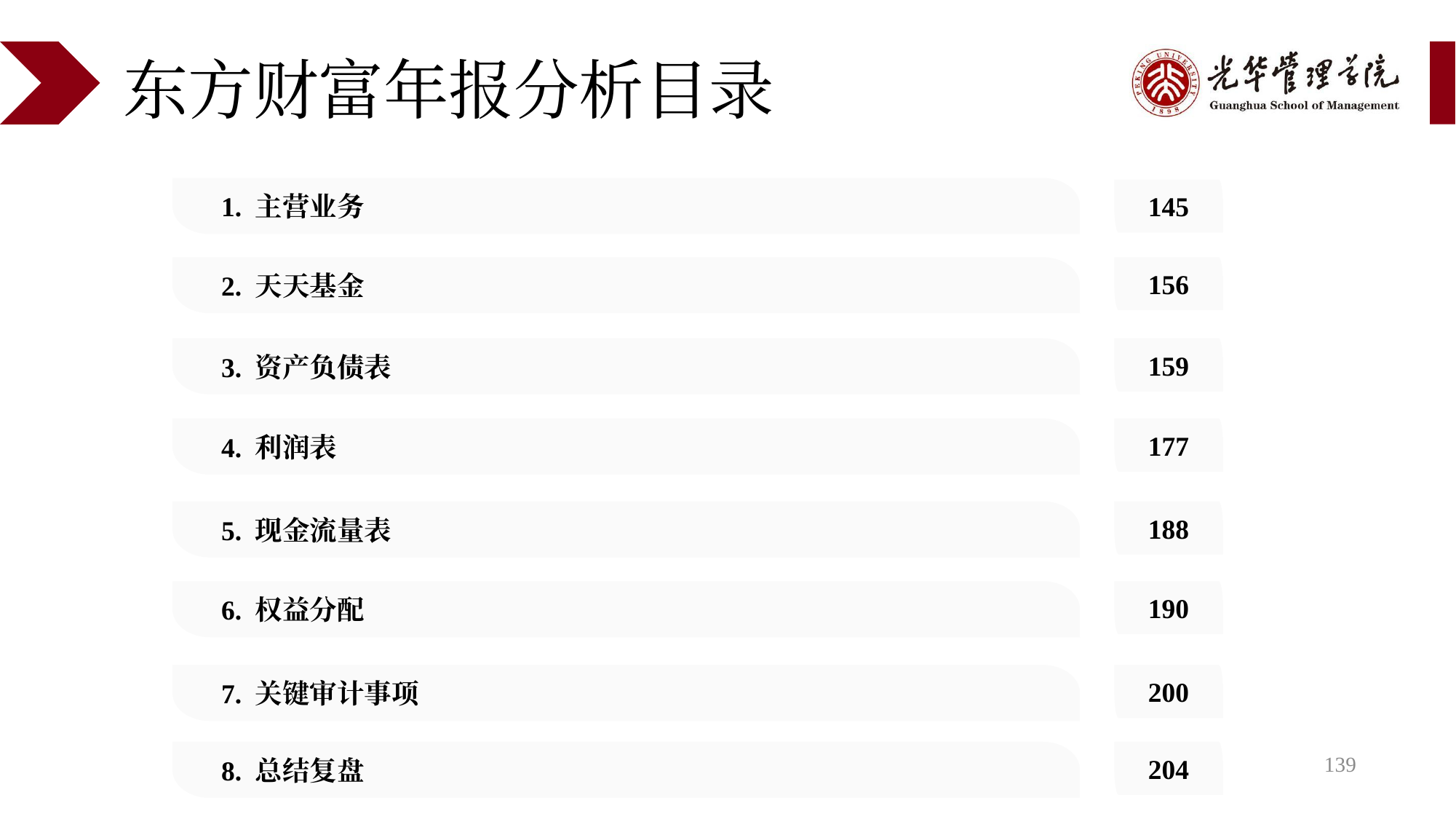

# 东方财富年报分析目录
1. 主营业务
145
2. 天天基金
156
3. 资产负债表
159
4. 利润表
177
5. 现金流量表
188
6. 权益分配
190
7. 关键审计事项
200
8. 总结复盘
204
139